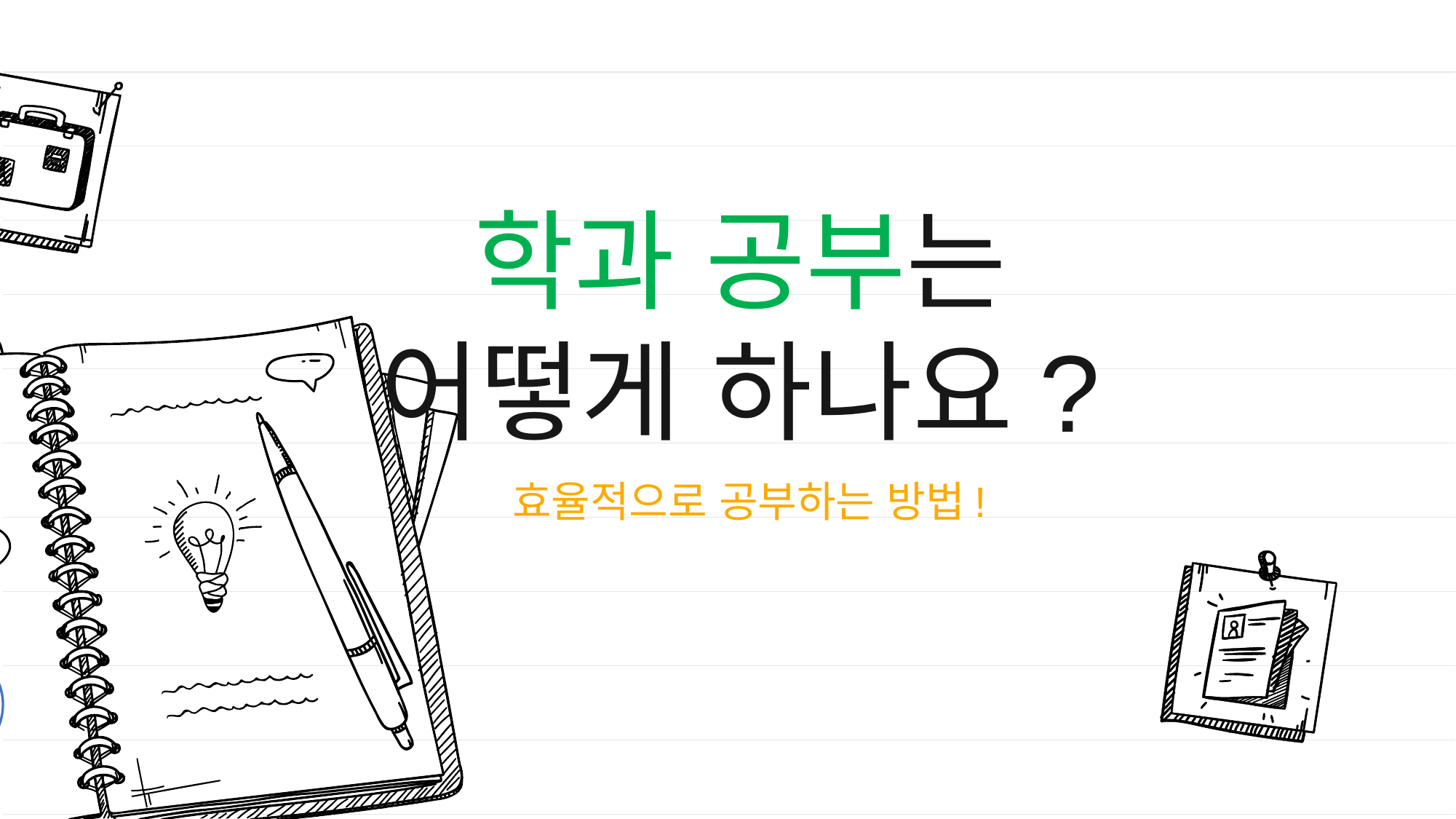

학과 공부는
어떻게 하나요?

효율적으로 공부하는 방법!